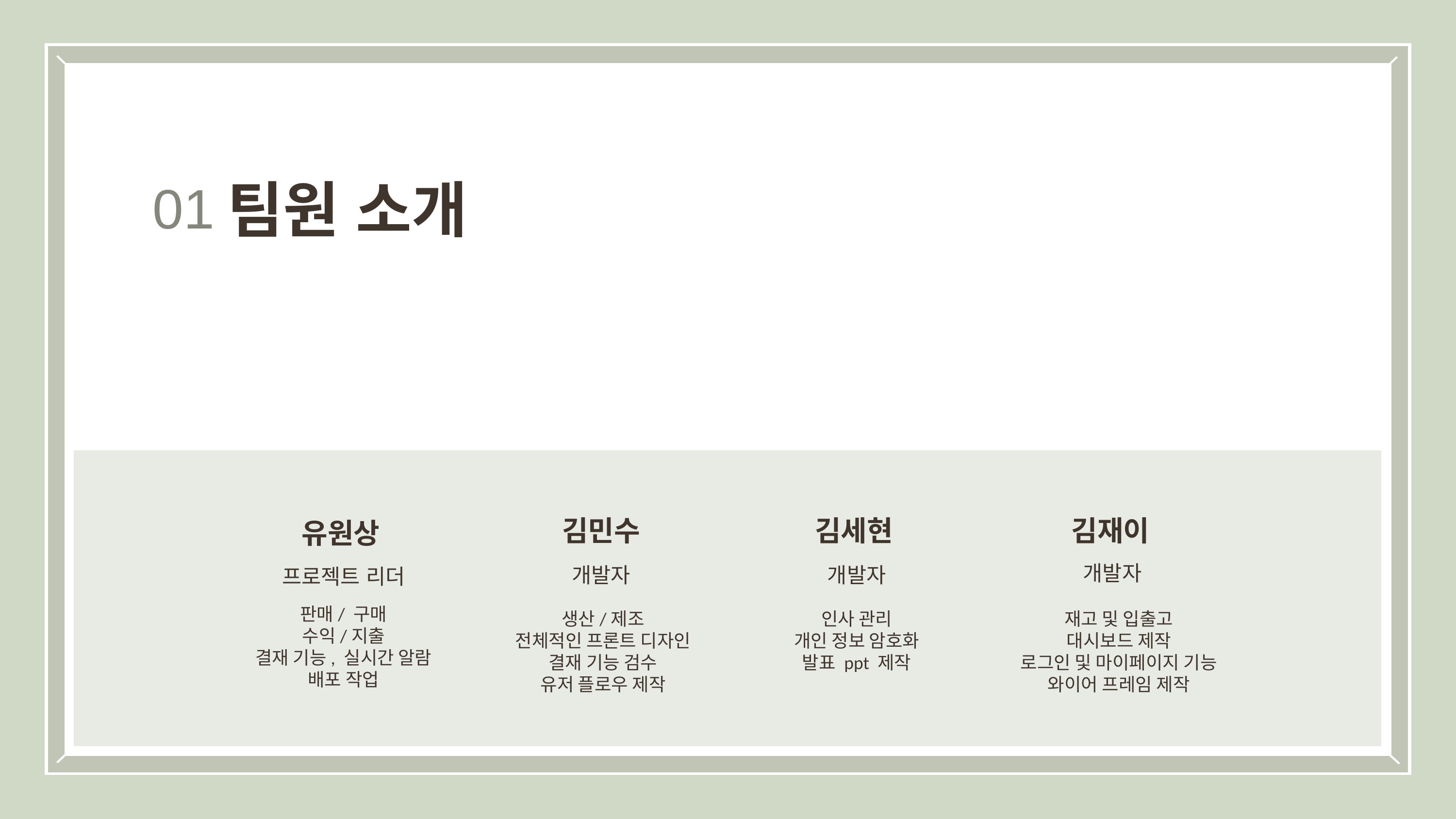

팀원 소개
01

김민수
김세현
김재이
유원상
개발자
개발자
개발자
프로젝트 리더
판매/ 구매
수익/지출
결재 기능, 실시간 알람
배포 작업
생산/제조
전체적인 프론트 디자인
결재 기능 검수
유저 플로우 제작
인사 관리
개인 정보 암호화
발표 ppt 제작
재고 및 입출고
대시보드 제작
로그인 및 마이페이지 기능
와이어 프레임 제작